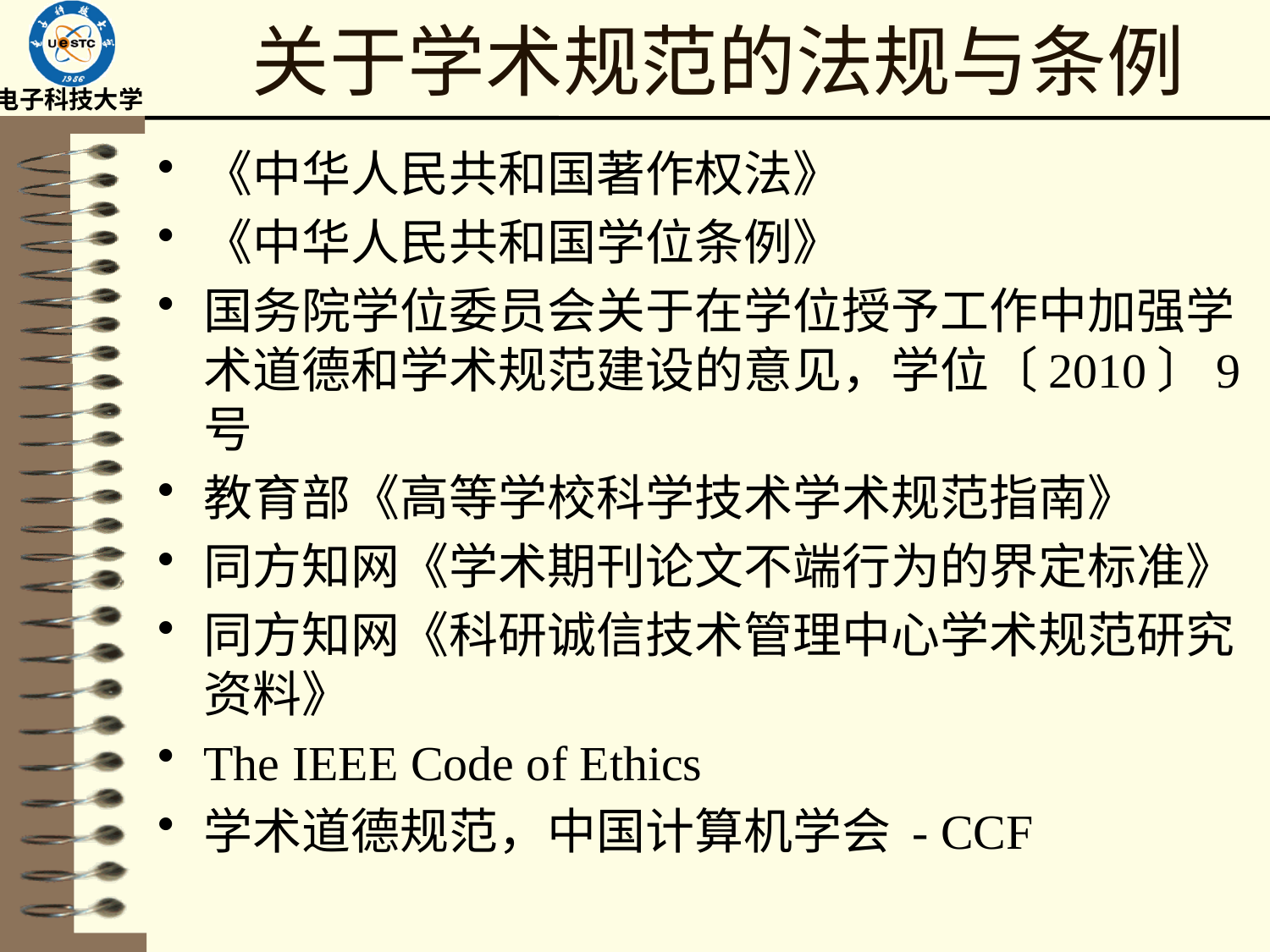

# 关于学术规范的法规与条例
《中华人民共和国著作权法》
《中华人民共和国学位条例》
国务院学位委员会关于在学位授予工作中加强学术道德和学术规范建设的意见，学位〔2010〕9号
教育部《高等学校科学技术学术规范指南》
同方知网《学术期刊论文不端行为的界定标准》
同方知网《科研诚信技术管理中心学术规范研究资料》
The IEEE Code of Ethics
学术道德规范，中国计算机学会 - CCF